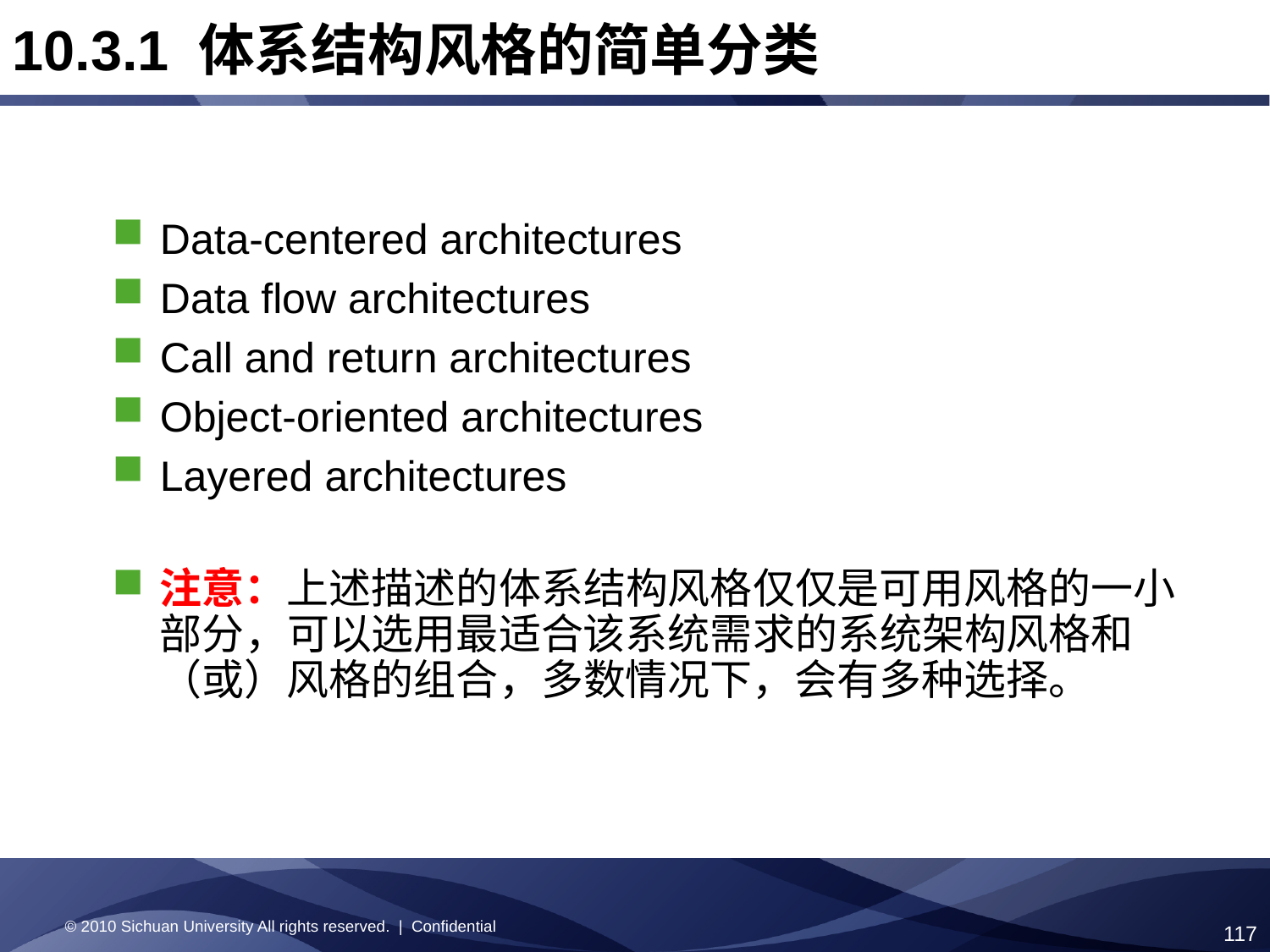

10.3.1 体系结构风格的简单分类
Data-centered architectures
Data flow architectures
Call and return architectures
Object-oriented architectures
Layered architectures

注意：上述描述的体系结构风格仅仅是可用风格的一小部分，可以选用最适合该系统需求的系统架构风格和（或）风格的组合，多数情况下，会有多种选择。

© 2010 Sichuan University All rights reserved.  |  Confidential
117